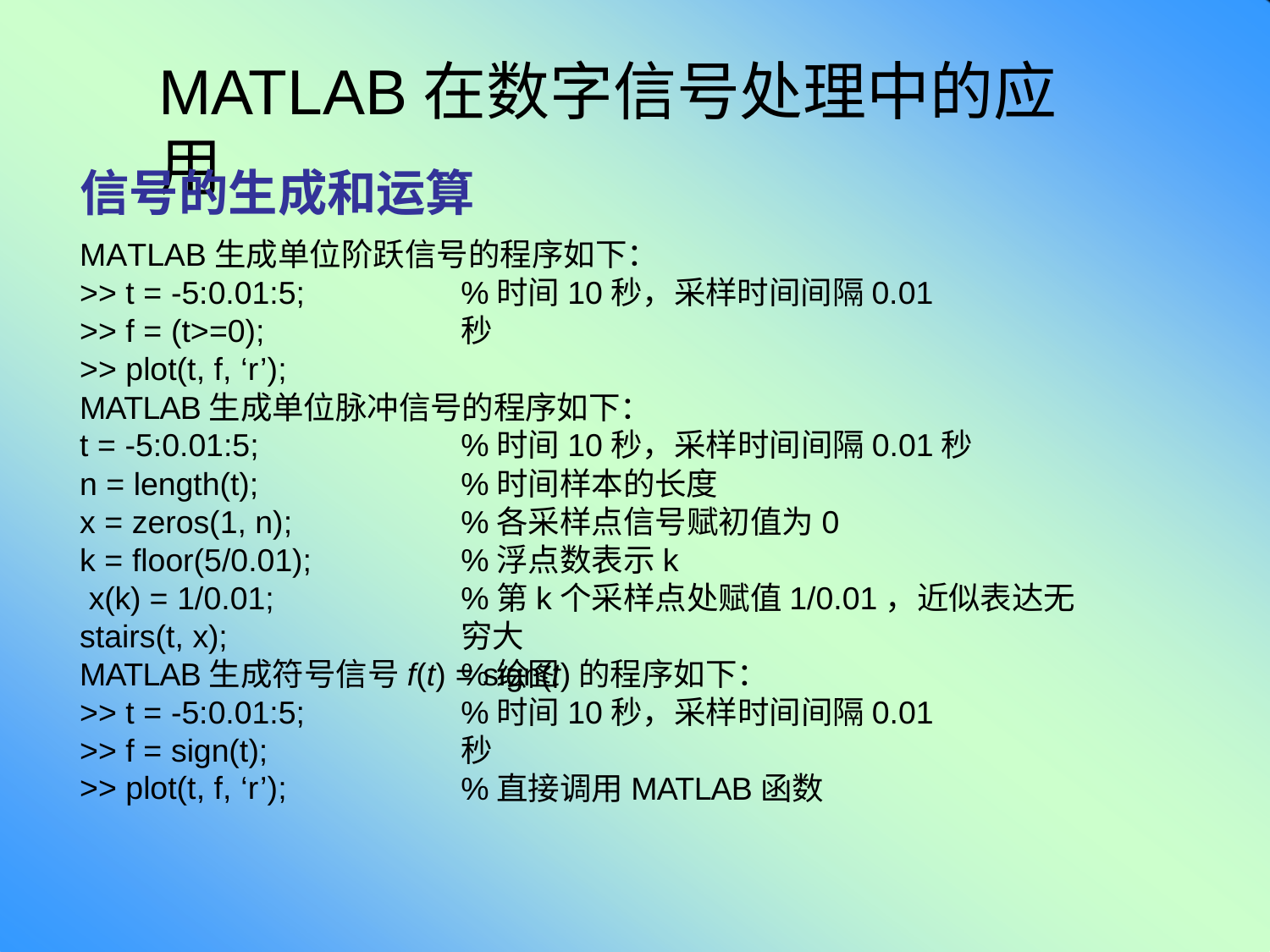

# MATLAB在数字信号处理中的应用
信号的生成和运算
MATLAB生成单位阶跃信号的程序如下：
>> t = -5:0.01:5;
>> f = (t>=0);
>> plot(t, f, ‘r’);
%时间10秒，采样时间间隔0.01秒
MATLAB生成单位脉冲信号的程序如下：
t = -5:0.01:5;
n = length(t);
x = zeros(1, n);  k = floor(5/0.01);  x(k) = 1/0.01;
stairs(t, x);
%时间10秒，采样时间间隔0.01秒
%时间样本的长度
%各采样点信号赋初值为0
%浮点数表示k
%第k个采样点处赋值1/0.01，近似表达无穷大
%绘图
MATLAB生成符号信号f(t) = sign(t)的程序如下：
>> t = -5:0.01:5;
>> f = sign(t);
>> plot(t, f, ‘r’);
%时间10秒，采样时间间隔0.01秒
%直接调用MATLAB函数